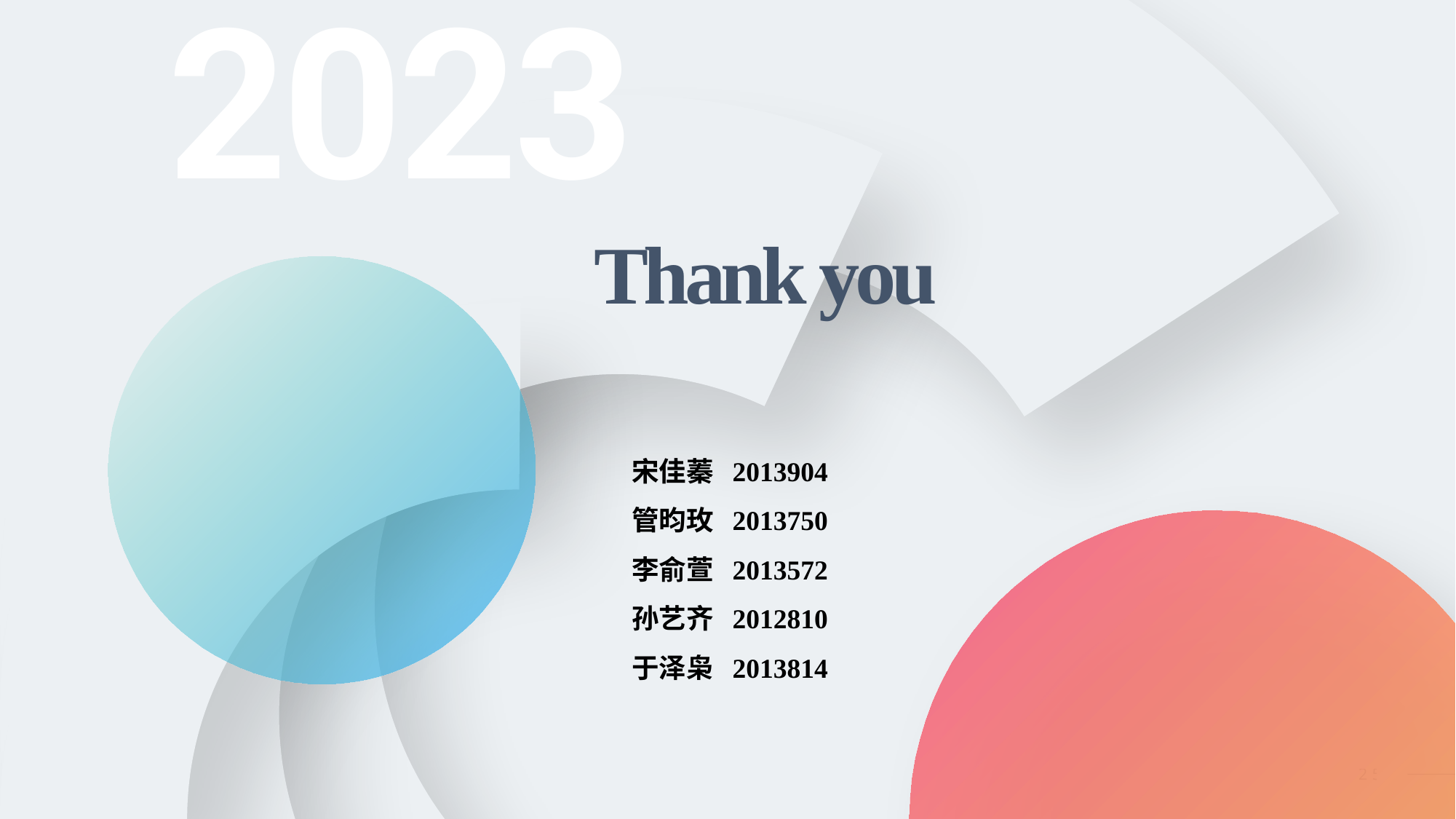

2023

Thank you

宋佳蓁  2013904
管昀玫  2013750
李俞萱  2013572
孙艺齐  2012810
于泽枭  2013814